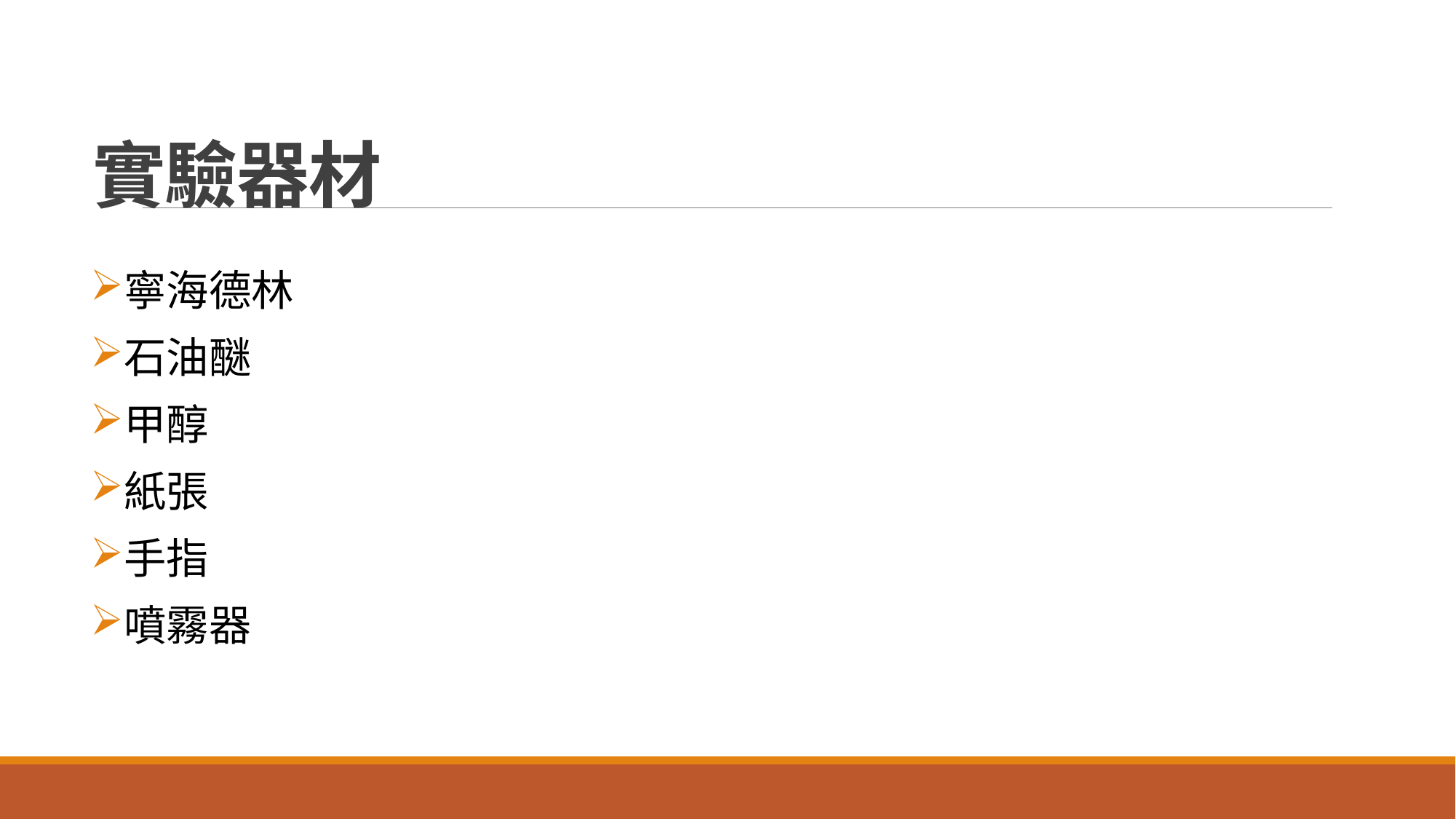

# 實驗器材
寧海德林
石油醚
甲醇
紙張
手指
噴霧器